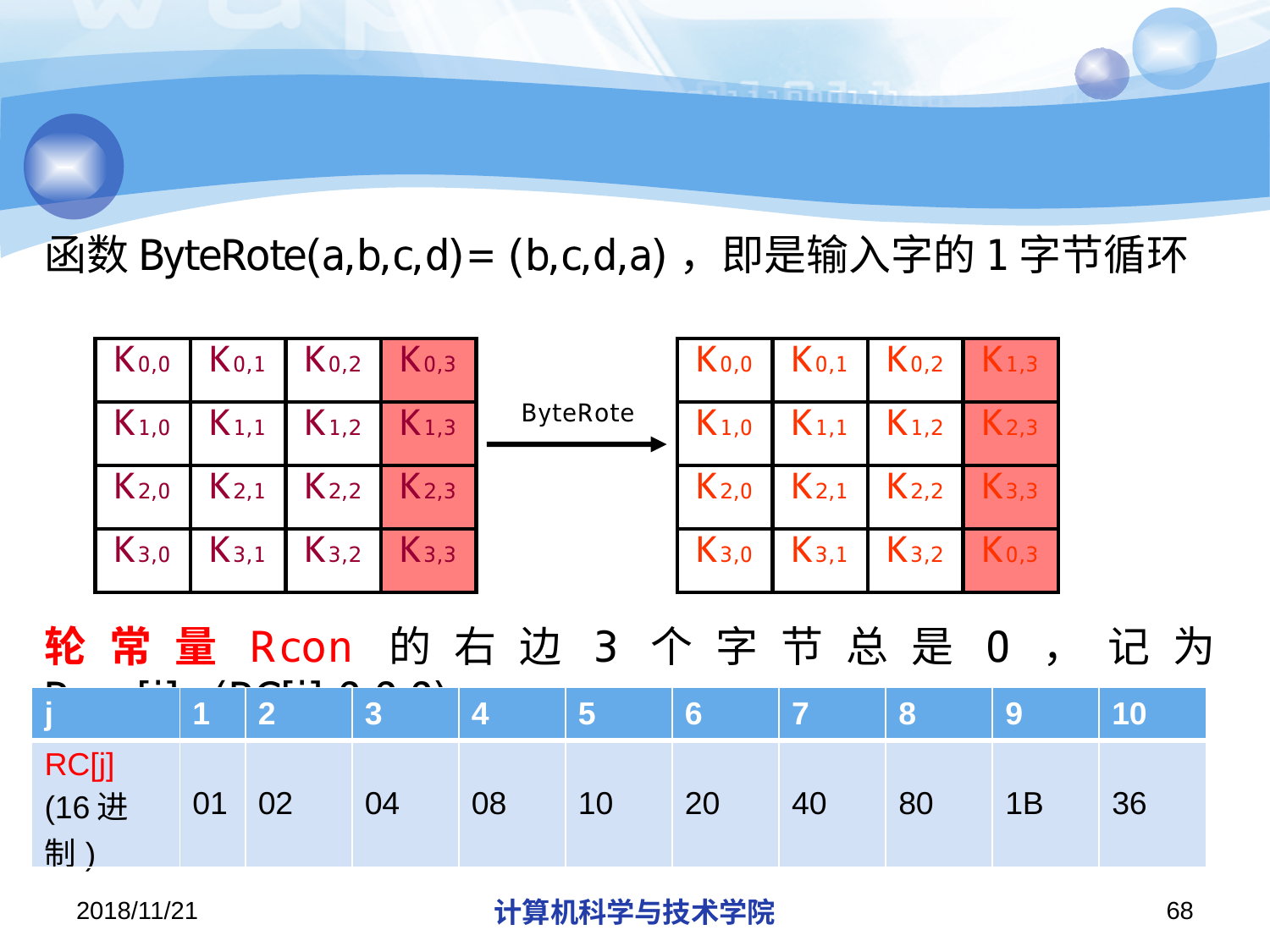

#
函数ByteRote(a,b,c,d)= (b,c,d,a)，即是输入字的1字节循环
| K0,0 | K0,1 | K0,2 | K0,3 |
| --- | --- | --- | --- |
| K1,0 | K1,1 | K1,2 | K1,3 |
| K2,0 | K2,1 | K2,2 | K2,3 |
| K3,0 | K3,1 | K3,2 | K3,3 |
| K0,0 | K0,1 | K0,2 | K1,3 |
| --- | --- | --- | --- |
| K1,0 | K1,1 | K1,2 | K2,3 |
| K2,0 | K2,1 | K2,2 | K3,3 |
| K3,0 | K3,1 | K3,2 | K0,3 |
ByteRote

轮常量Rcon的右边3个字节总是0，记为Rcon[j]=(RC[j],0,0,0)
| j | 1 | 2 | 3 | 4 | 5 | 6 | 7 | 8 | 9 | 10 |
| --- | --- | --- | --- | --- | --- | --- | --- | --- | --- | --- |
| RC[j] (16进制) | 01 | 02 | 04 | 08 | 10 | 20 | 40 | 80 | 1B | 36 |
2018/11/21
计算机科学与技术学院
68